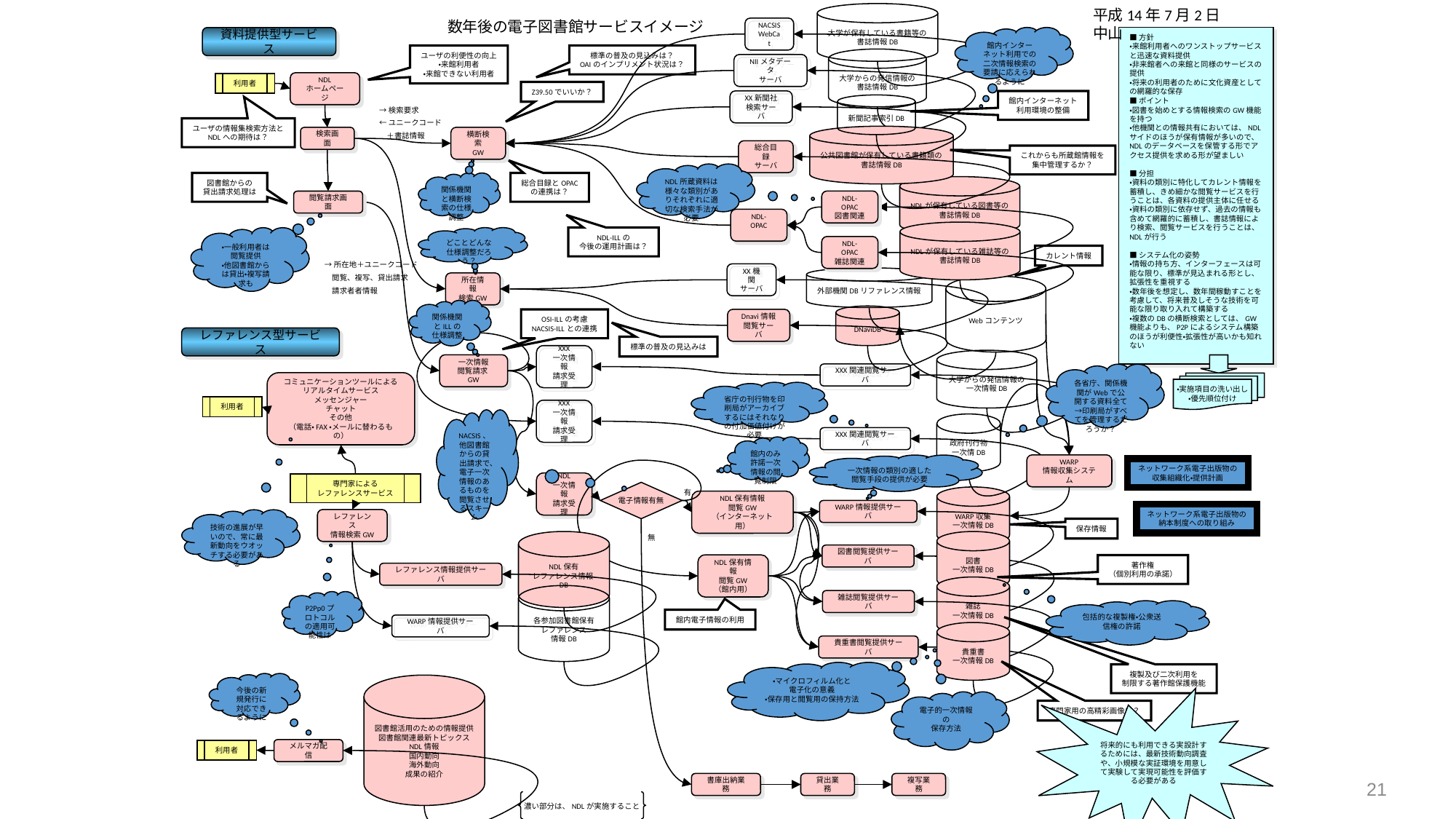

平成14年7月2日　中山
大学が保有している書籍等の
書誌情報DB
# 数年後の電子図書館サービスイメージ
NACSIS
WebCat
館内インターネット利用での二次情報検索の要請に応えられるように
■方針
・来館利用者へのワンストップサービスと迅速な資料提供
・非来館者への来館と同様のサービスの提供
・将来の利用者のために文化資産としての網羅的な保存
■ポイント
・図書を始めとする情報検索のGW機能を持つ
・他機関との情報共有においては、NDLサイドのほうが保有情報が多いので、NDLのデータベースを保管する形でアクセス提供を求める形が望ましい

■分担
・資料の類別に特化してカレント情報を蓄積し、きめ細かな閲覧サービスを行うことは、各資料の提供主体に任せる
・資料の類別に依存せず、過去の情報も含めて網羅的に蓄積し、書誌情報により検索、閲覧サービスを行うことは、NDLが行う

■システム化の姿勢
・情報の持ち方、インターフェースは可能な限り、標準が見込まれる形とし、拡張性を重視する
・数年後を想定し、数年間稼動すことを考慮して、将来普及しそうな技術を可能な限り取り入れて構築する
・複数のDBの横断検索としては、GW機能よりも、P2Pによるシステム構築のほうが利便性・拡張性が高いかも知れない
資料提供型サービス
ユーザの利便性の向上
・来館利用者
・来館できない利用者
標準の普及の見込みは？
OAIのインプリメント状況は？
大学からの発信情報の
書誌情報DB
NIIメタデータ
サーバ
NDL
ホームページ
利用者
Z39.50でいいか？
XX新聞社
検索サーバ
館内インターネット
利用環境の整備
新聞記事索引DB
→検索要求
←ユニークコード
　＋書誌情報
ユーザの情報集検索方法と
NDLへの期待は？
公共図書館が保有している書籍類の
書誌情報DB
横断検索
GW
検索画面
総合目録
サーバ
これからも所蔵館情報を
集中管理するか？
NDL所蔵資料は様々な類別がありそれぞれに適切な検索手法が必要
関係機関と横断検索の仕様調整
図書館からの
貸出請求処理は
総合目録とOPAC
の連携は？
NDLが保有している図書等の
書誌情報DB
NDL-OPAC
図書関連
閲覧請求画面
NDL-OPAC

NDLが保有している雑誌等の
書誌情報DB
・一般利用者は閲覧提供
・他図書館からは貸出・複写請求も
どことどんな仕様調整だろう？
NDL-ILLの
今後の運用計画は？
NDL-OPAC
雑誌関連
カレント情報
→所在地＋ユニークコード
　閲覧、複写、貸出請求
　請求者者情報
XX機関
サーバ
外部機関DBリファレンス情報
所在情報
検索GW

Webコンテンツ

関係機関とILLの仕様調整
DNaviDB
Dnavi情報
閲覧サーバ
OSI-ILLの考慮
NACSIS-ILLとの連携
レファレンス型サービス
標準の普及の見込みは
XXX
一次情報
請求受理
大学からの発信情報の
一次情報DB
一次情報
閲覧請求GW

XXX関連閲覧サーバ
各省庁、関係機関がWebで公開する資料全て→印刷局がすべてを管理するだろうか？
コミュニケーションツールによる
リアルタイムサービス
メッセンジャー
チャット
その他
（電話・FAX・メールに替わるもの）
・実施項目の洗い出し
・優先順位付け
省庁の刊行物を印刷局がアーカイブするにはそれなりの付加価値付けが必要
利用者
XXX
一次情報
請求受理
NACSIS、他図書館からの貸出請求で、電子一次情報のあるものを閲覧させるスキーム
政府刊行物一次情DB
XXX関連閲覧サーバ
館内のみ許諾一次情報の閲覧制限
WARP
情報収集システム
一次情報の類別の適した閲覧手段の提供が必要
ネットワーク系電子出版物の
収集組織化・提供計画
NDL
一次情報
請求受理
専門家による
レファレンスサービス
電子情報有無
有
WARP収集
一次情報DB
NDL保有情報
閲覧GW
（インターネット用）
WARP情報提供サーバ
ネットワーク系電子出版物の
納本制度への取り組み
レファレンス
情報検索GW
技術の進展が早いので、常に最新動向をウオッチする必要がある
保存情報
無
図書
一次情報DB
NDL保有
レファレンス情報DB
図書閲覧提供サーバ
NDL保有情報
閲覧GW
（館内用）
著作権
（個別利用の承諾）
レファレンス情報提供サーバ
雑誌
一次情報DB
各参加図書館保有
レファレンス
情報DB
雑誌閲覧提供サーバ
P2Pp0プロトコルの適用可能性は
包括的な複製権・公衆送信権の許諾
館内電子情報の利用
WARP情報提供サーバ
貴重書
一次情報DB
貴重書閲覧提供サーバ
・マイクロフィルム化と
電子化の意義
・保存用と閲覧用の保持方法
複製及び二次利用を
制限する著作館保護機能
今後の新規発行に対応できるように
図書館活用のための情報提供
図書館関連最新トピックス
NDL情報
国内動向
海外動向
成果の紹介
将来的にも利用できる実設計するためには、最新技術動向調査や、小規模な実証環境を用意して実験して実現可能性を評価する必要がある
電子的一次情報の
保存方法
専門家用の高精彩画像は？
メルマガ配信
利用者

21
書庫出納業務
貸出業務
複写業務
濃い部分は、NDLが実施すること